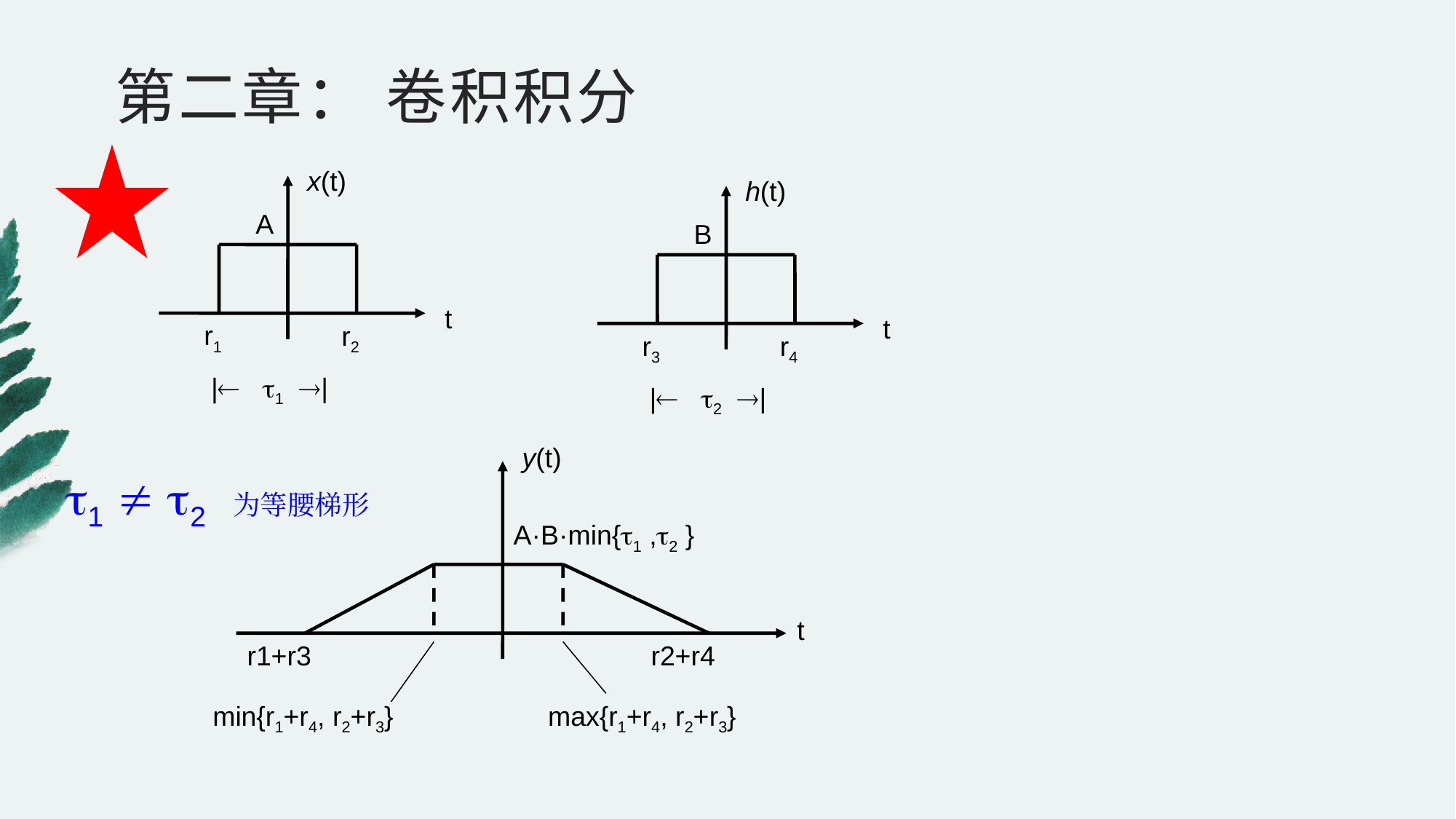

第二章： 卷积积分

x(t)

A

t

r1
r2
  |←   τ1  →|
h(t)

B

t

r3
r4
  |←   τ2  →|
y(t)

A·B·min{τ1 ,τ2 }

t
r1+r3
r2+r4

min{r1+r4, r2+r3}
max{r1+r4, r2+r3}
τ1 ≠ τ2  为等腰梯形